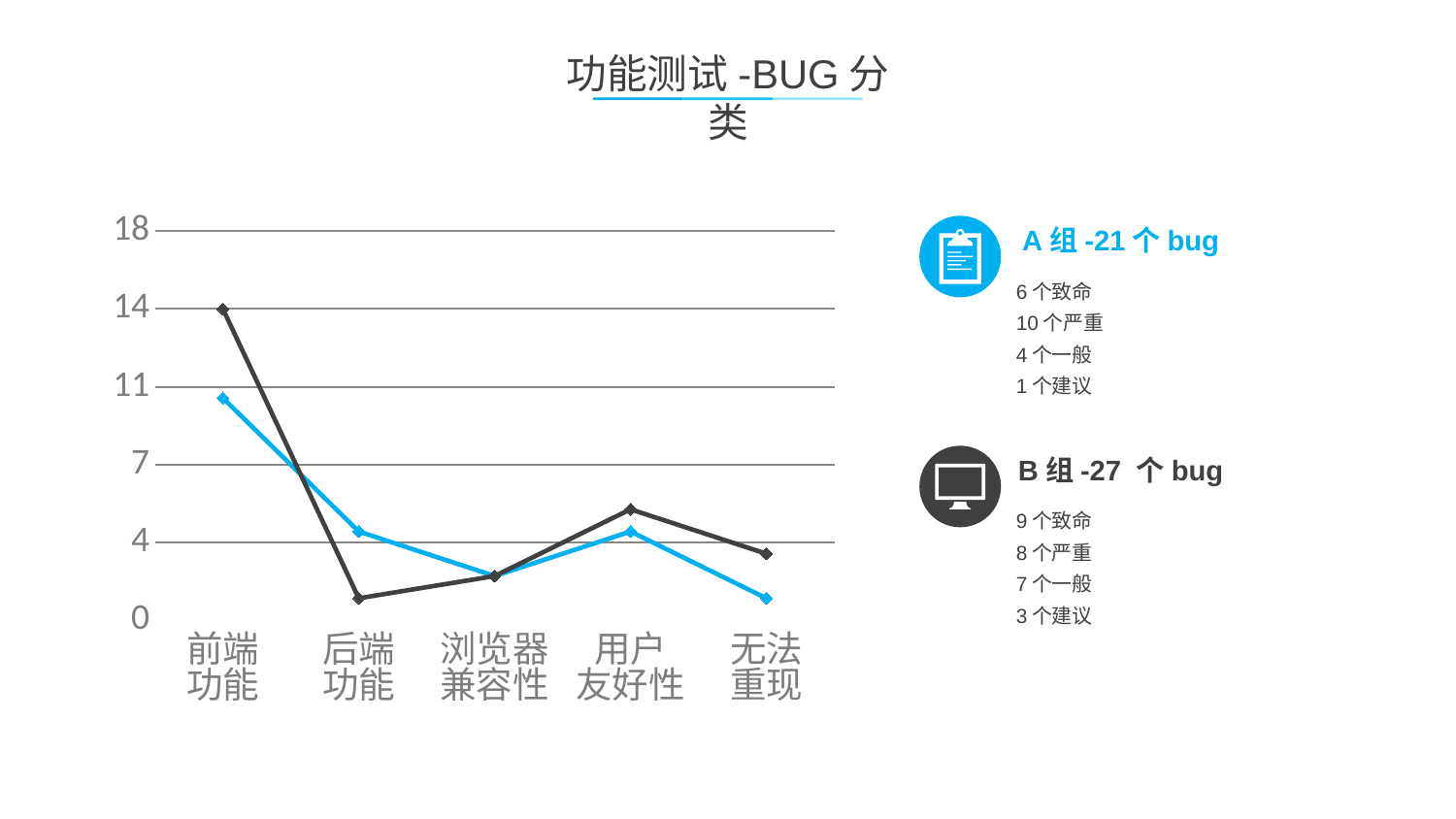

功能测试-BUG分类

### Chart

| Category | A | B |
|---|---|---|
| 前端
功能 | 10.0 | 14.0 |
| 后端
功能 | 4.0 | 1.0 |
| 浏览器
兼容性 | 2.0 | 2.0 |
| 用户
友好性 | 4.0 | 5.0 |
| 无法
重现 | 1.0 | 3.0 |

A组-21个bug
6个致命
10个严重
4个一般
1个建议
B组-27 个bug

9个致命
8个严重
7个一般
3个建议